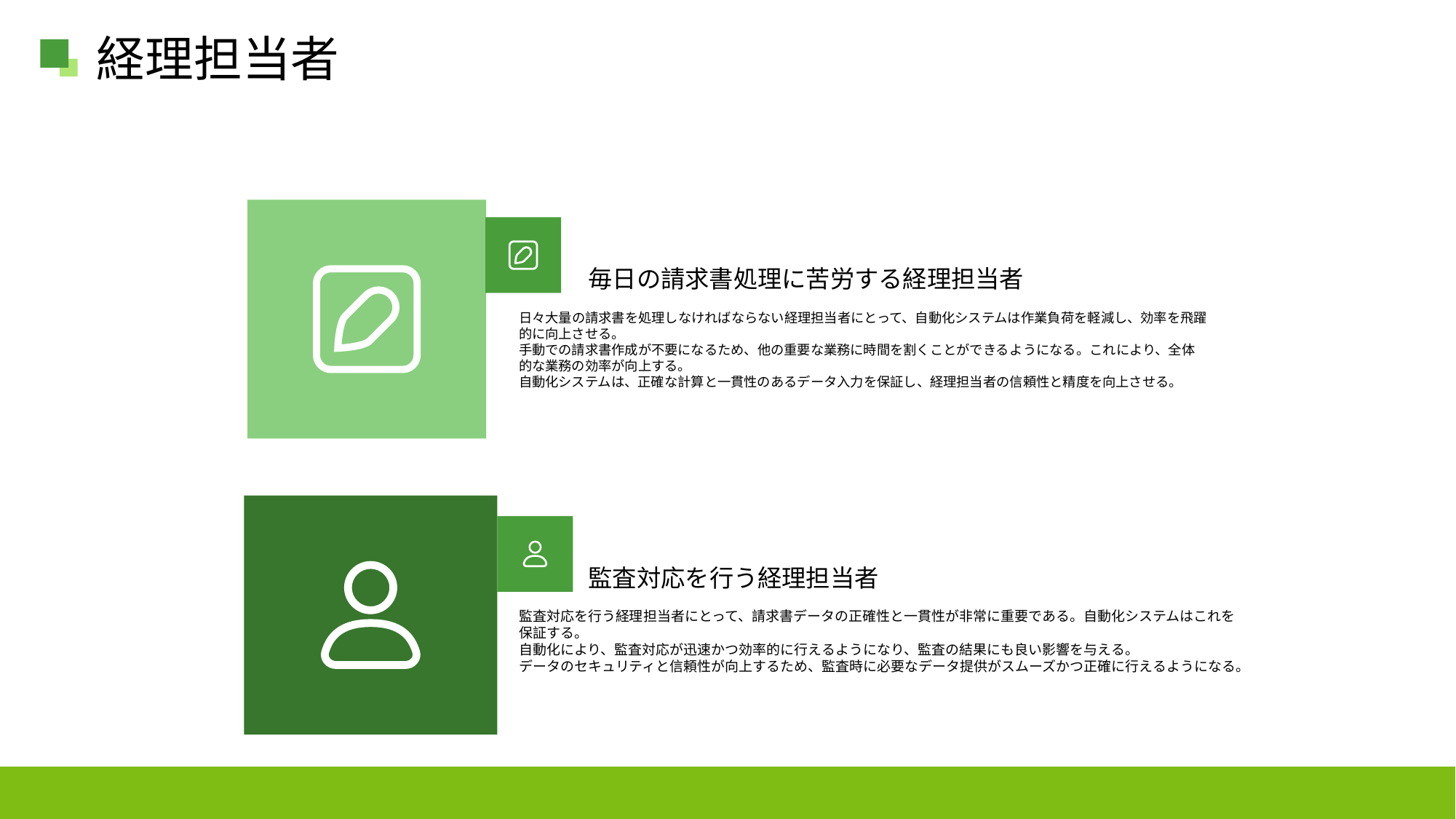

経理担当者

毎日の請求書処理に苦労する経理担当者

日々大量の請求書を処理しなければならない経理担当者にとって、自動化システムは作業負荷を軽減し、効率を飛躍的に向上させる。
手動での請求書作成が不要になるため、他の重要な業務に時間を割くことができるようになる。これにより、全体的な業務の効率が向上する。
自動化システムは、正確な計算と一貫性のあるデータ入力を保証し、経理担当者の信頼性と精度を向上させる。

監査対応を行う経理担当者

監査対応を行う経理担当者にとって、請求書データの正確性と一貫性が非常に重要である。自動化システムはこれを保証する。
自動化により、監査対応が迅速かつ効率的に行えるようになり、監査の結果にも良い影響を与える。
データのセキュリティと信頼性が向上するため、監査時に必要なデータ提供がスムーズかつ正確に行えるようになる。